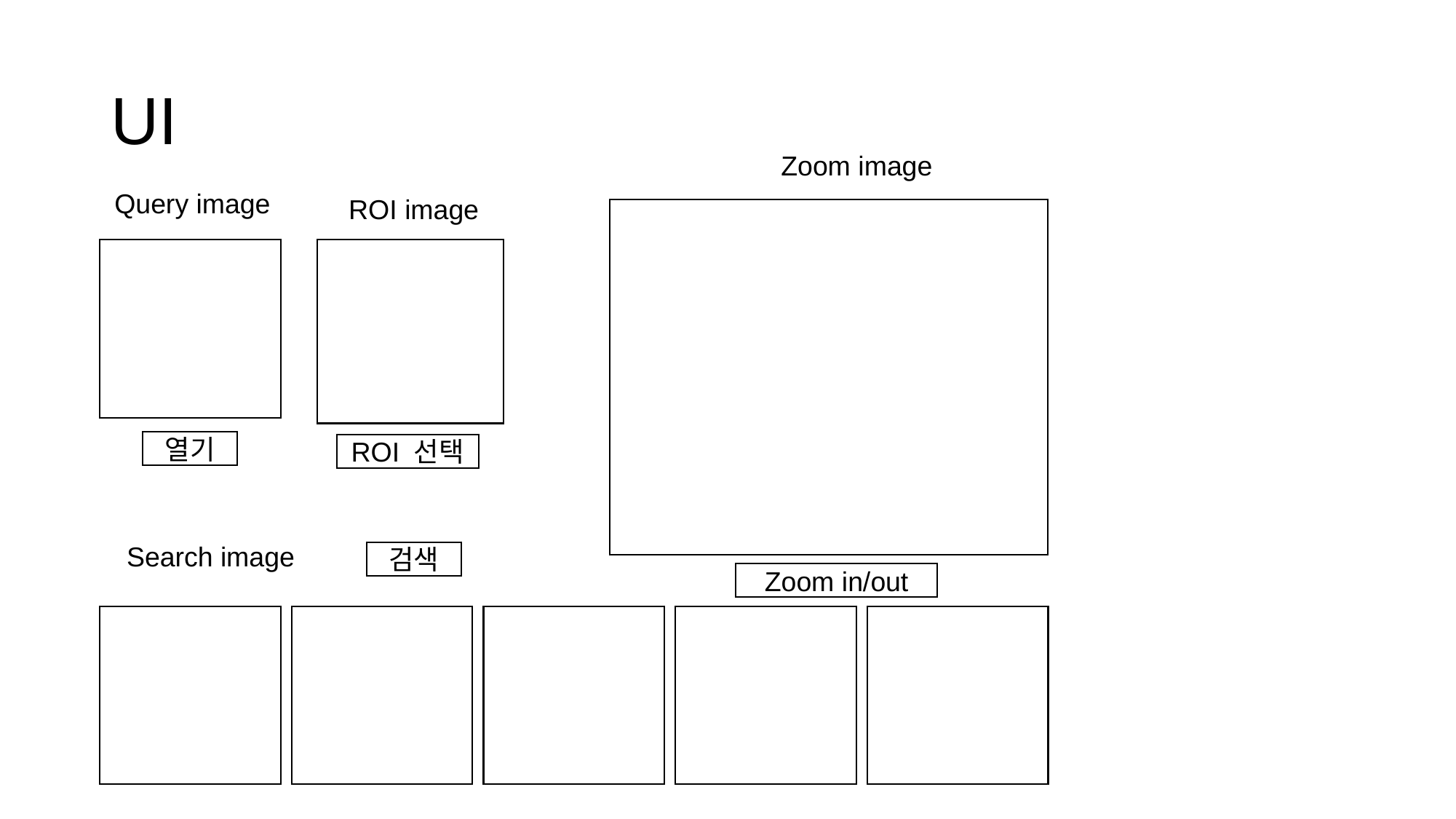

# UI
Zoom image
Query image
ROI image

열기
ROI 선택
Search image
검색
Zoom in/out